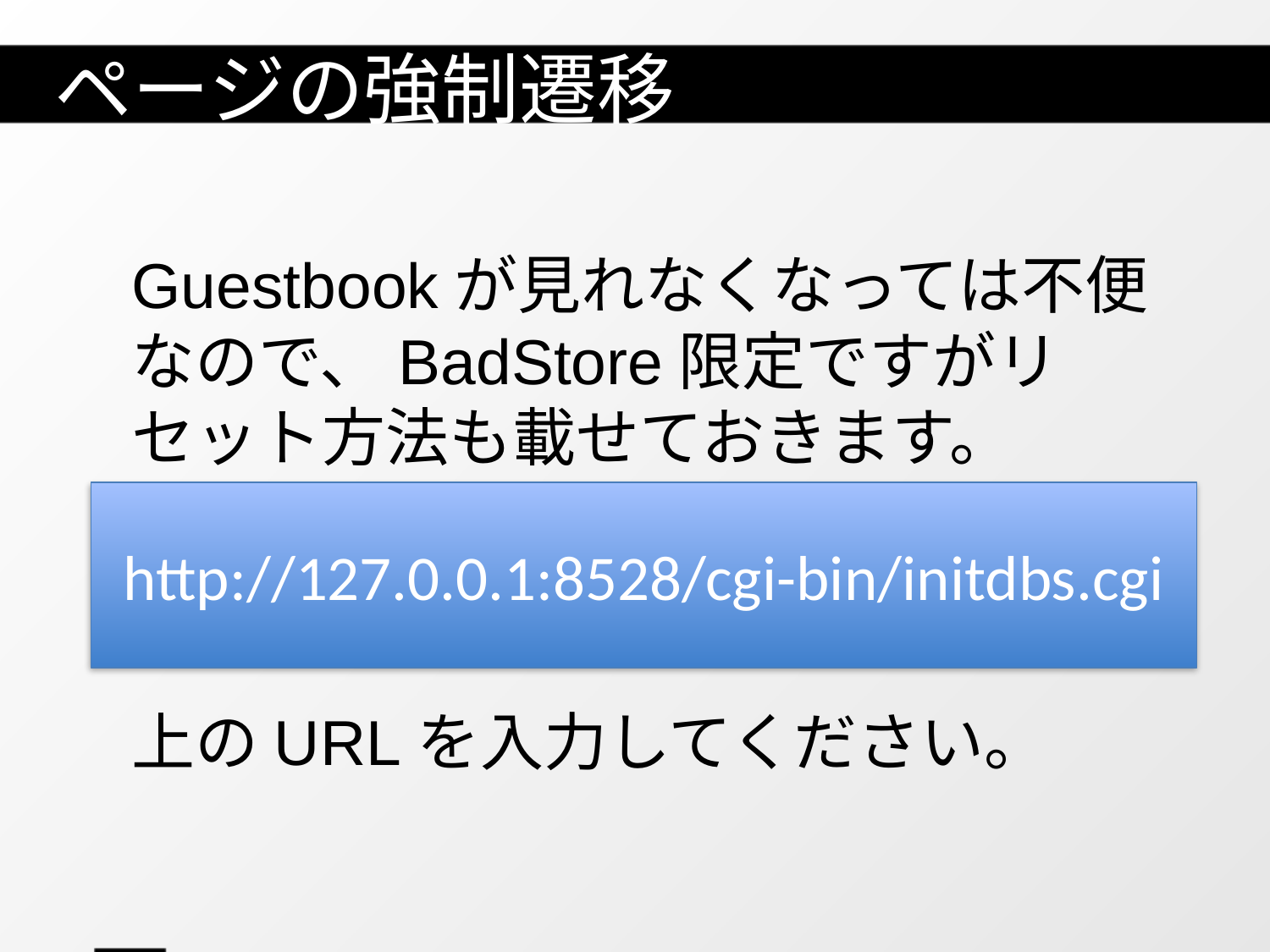

# ページの強制遷移
Guestbookが見れなくなっては不便なので、BadStore限定ですがリセット方法も載せておきます。

上のURLを入力してください。
http://127.0.0.1:8528/cgi-bin/initdbs.cgi